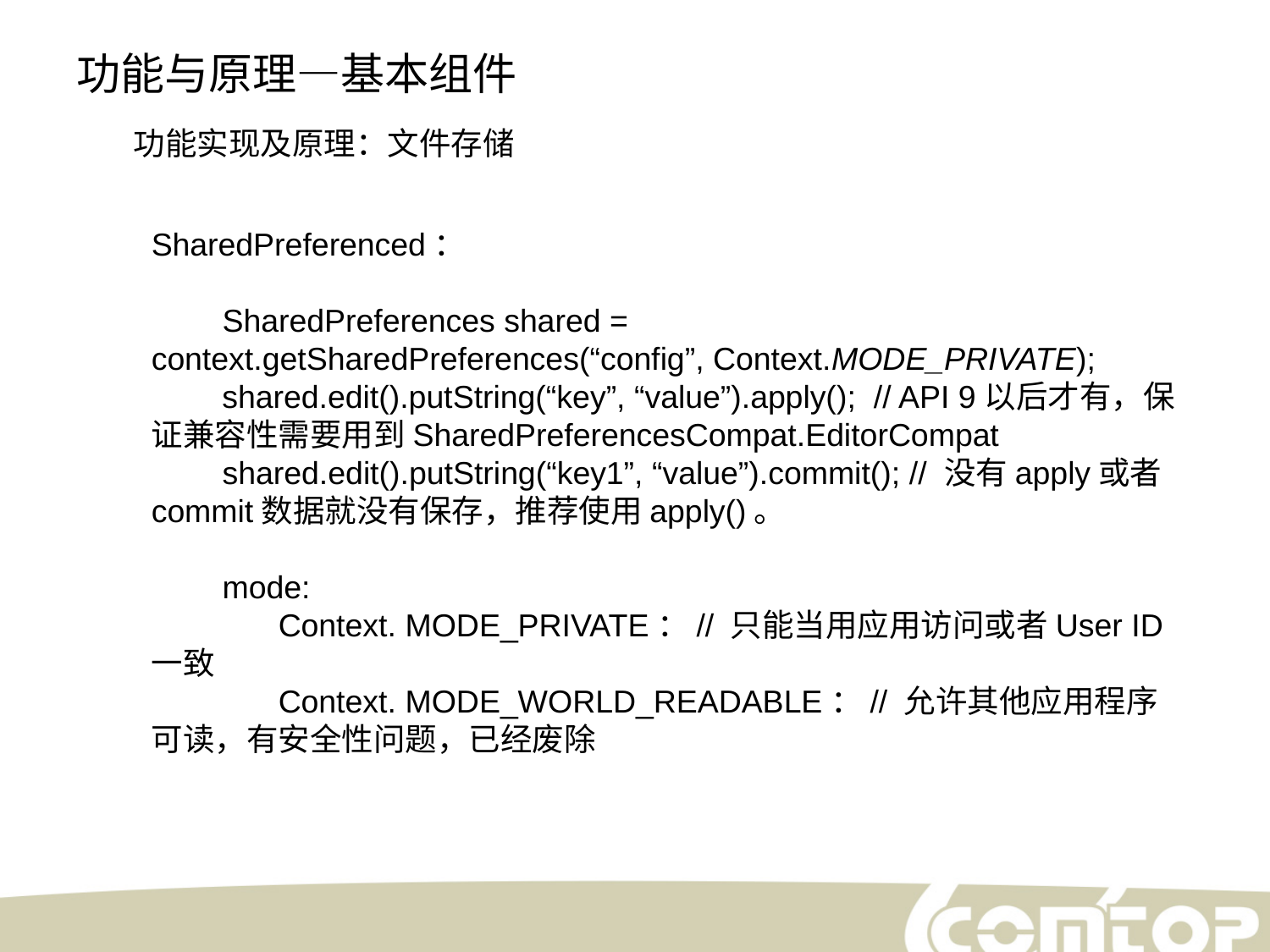

功能与原理—基本组件
功能实现及原理：文件存储
SharedPreferenced：

        SharedPreferences shared = context.getSharedPreferences(“config”, Context.MODE_PRIVATE);
        shared.edit().putString(“key”, “value”).apply();  // API 9以后才有，保证兼容性需要用到SharedPreferencesCompat.EditorCompat
        shared.edit().putString(“key1”, “value”).commit(); // 没有apply或者commit数据就没有保存，推荐使用apply()。

        mode:
	Context. MODE_PRIVATE：// 只能当用应用访问或者User ID一致
	Context. MODE_WORLD_READABLE：// 允许其他应用程序可读，有安全性问题，已经废除